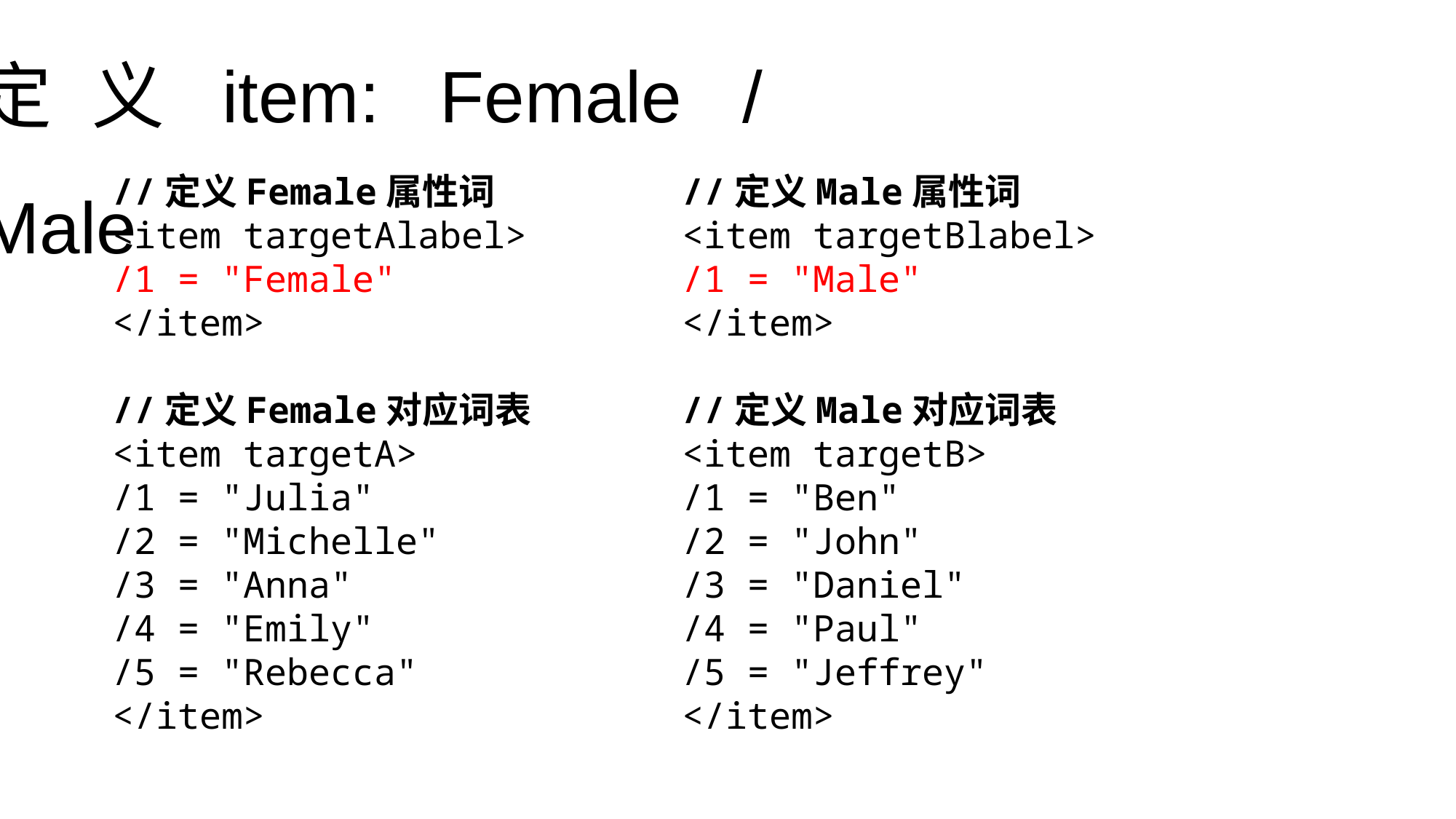

定义item: Female / Male
//定义Female属性词
<item targetAlabel>
/1 = "Female"
</item>

//定义Female对应词表
<item targetA>
/1 = "Julia"
/2 = "Michelle"
/3 = "Anna"
/4 = "Emily"
/5 = "Rebecca"
</item>
//定义Male属性词
<item targetBlabel>
/1 = "Male"
</item>

//定义Male对应词表
<item targetB>
/1 = "Ben"
/2 = "John"
/3 = "Daniel"
/4 = "Paul"
/5 = "Jeffrey"
</item>